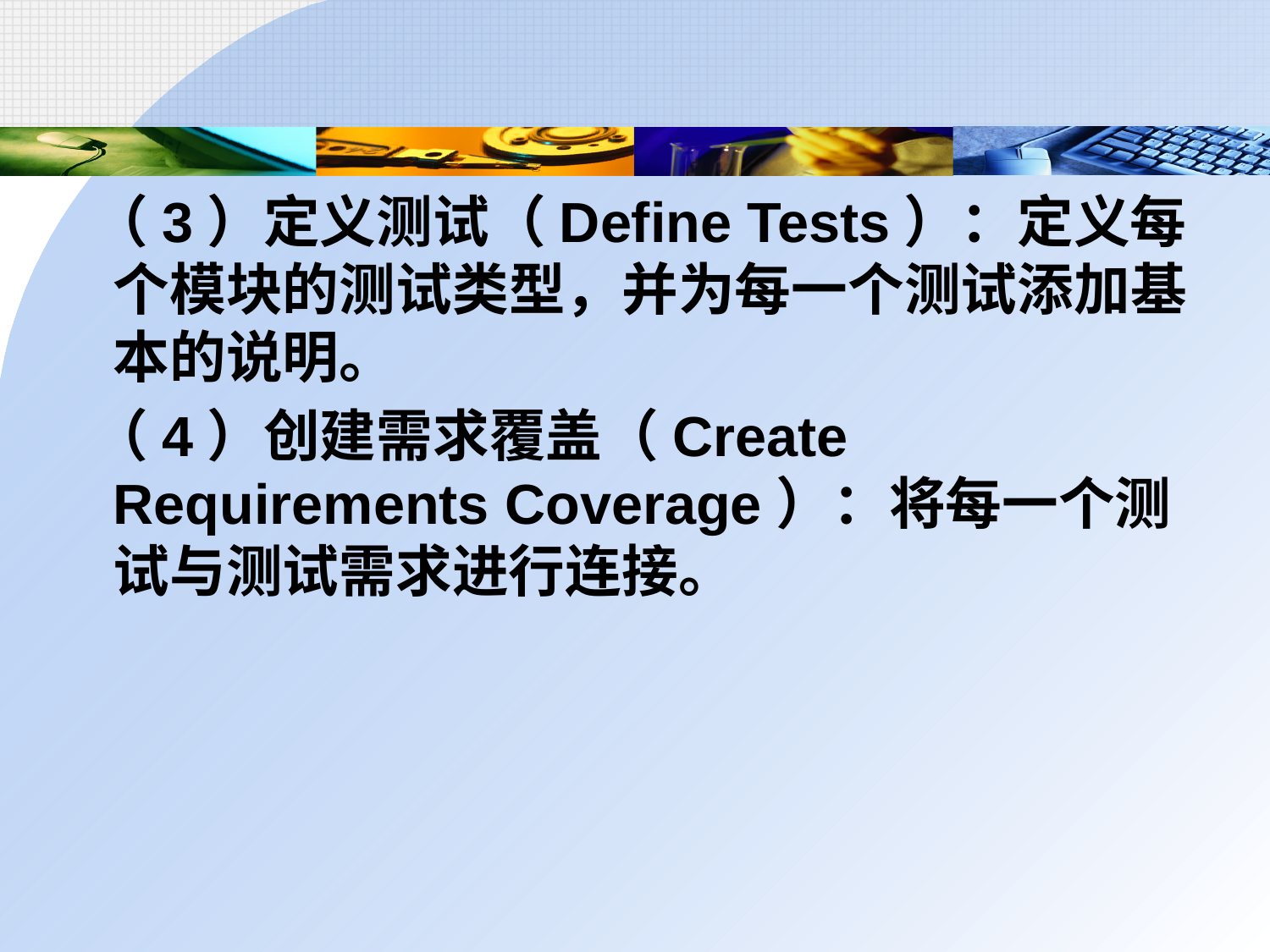

（3）定义测试（Define Tests）：定义每个模块的测试类型，并为每一个测试添加基本的说明。
 （4）创建需求覆盖（Create Requirements Coverage）：将每一个测试与测试需求进行连接。